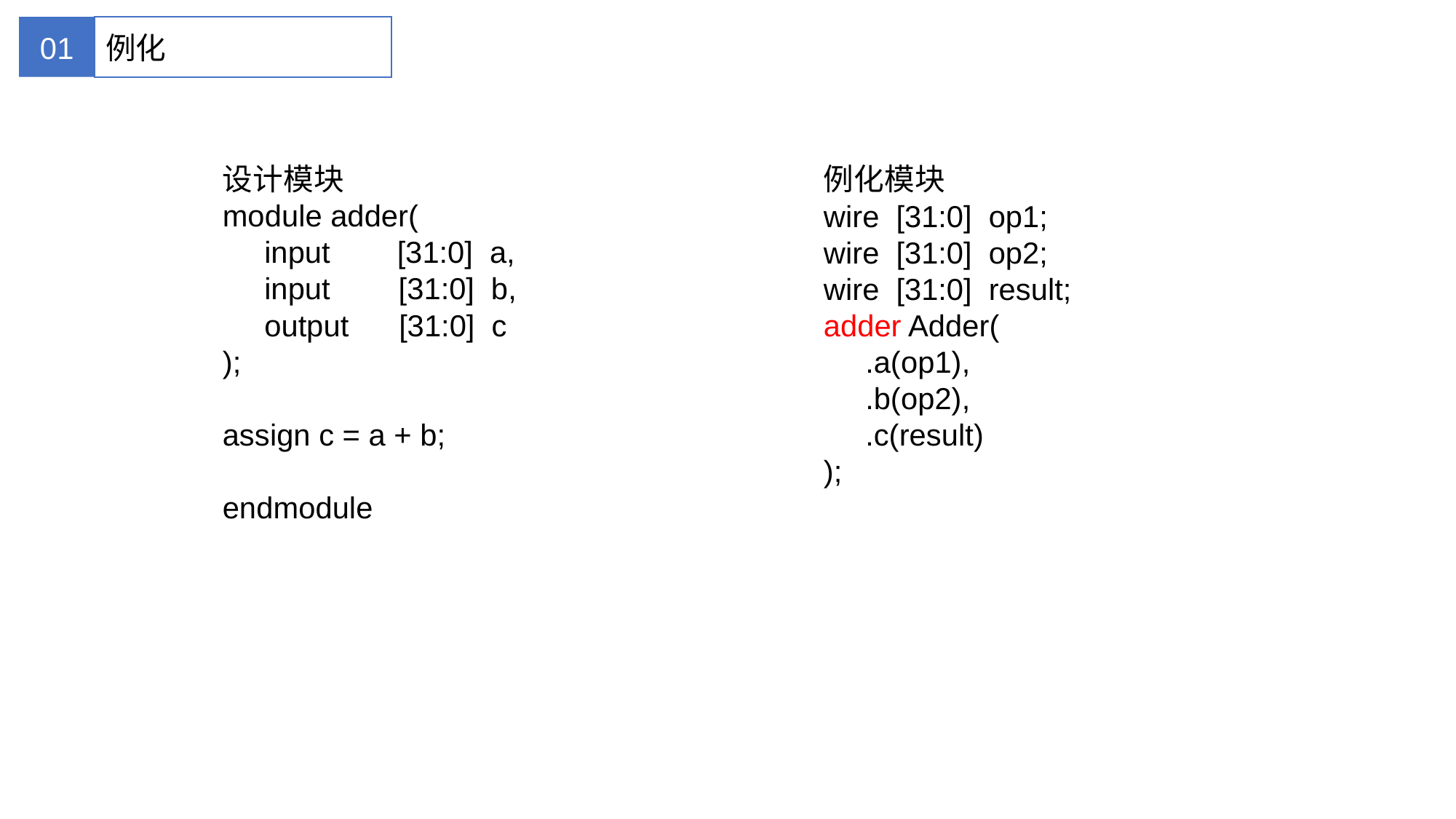

01

例化
设计模块
module adder(
     input        [31:0]  a,
     input	        [31:0]  b,
     output      [31:0]  c
);

assign c = a + b;

endmodule
例化模块
wire  [31:0]  op1;
wire  [31:0]  op2;
wire  [31:0]  result;
adder Adder(
     .a(op1),
     .b(op2),
     .c(result)
);